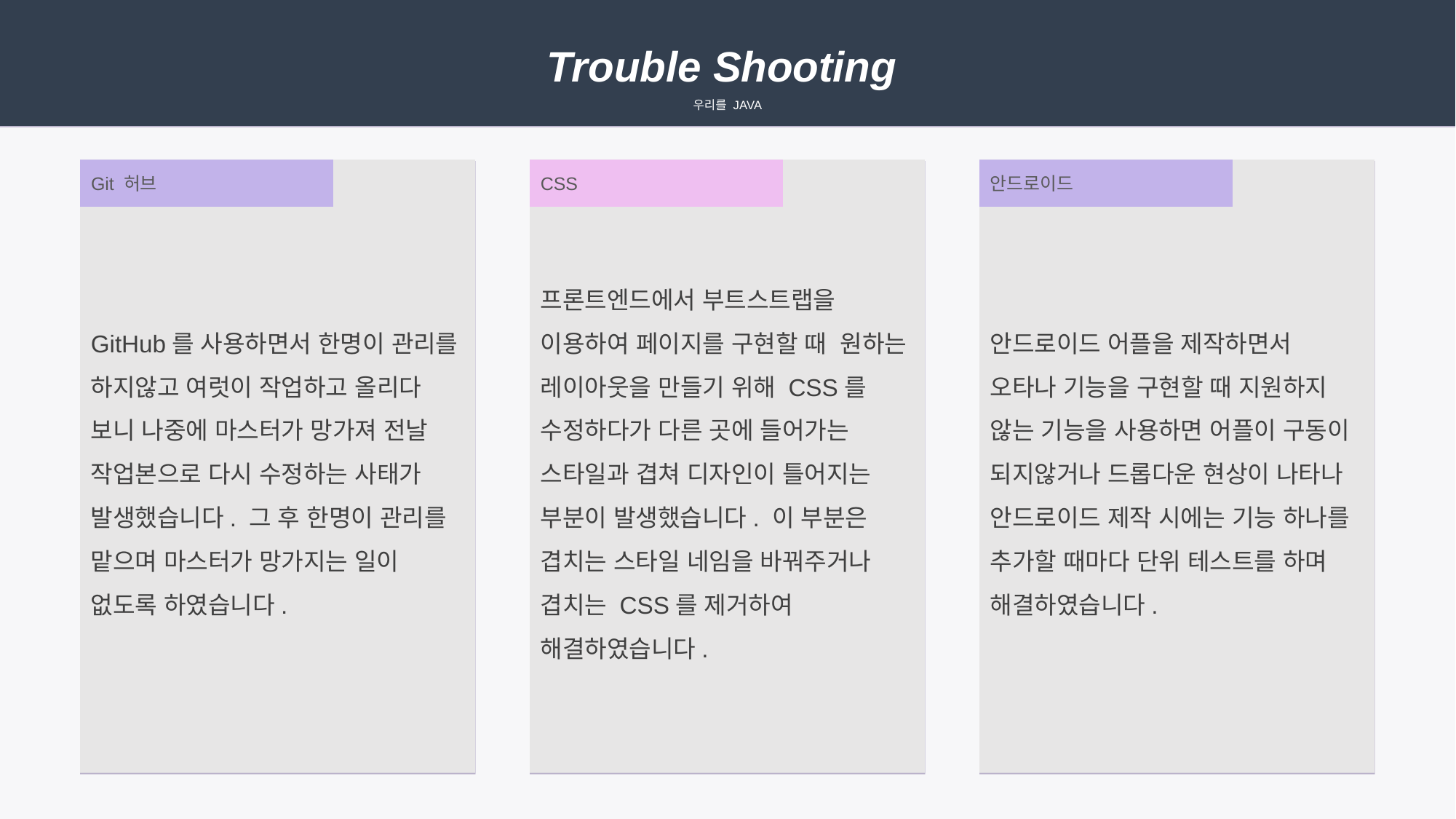

Trouble Shooting
우리를 JAVA
Git 허브
CSS
안드로이드
안드로이드 어플을 제작하면서 오타나 기능을 구현할 때 지원하지 않는 기능을 사용하면 어플이 구동이 되지않거나 드롭다운 현상이 나타나 안드로이드 제작 시에는 기능 하나를 추가할 때마다 단위 테스트를 하며 해결하였습니다.
프론트엔드에서 부트스트랩을 이용하여 페이지를 구현할 때  원하는 레이아웃을 만들기 위해 CSS를 수정하다가 다른 곳에 들어가는 스타일과 겹쳐 디자인이 틀어지는 부분이 발생했습니다. 이 부분은 겹치는 스타일 네임을 바꿔주거나 겹치는 CSS를 제거하여 해결하였습니다.
GitHub를 사용하면서 한명이 관리를 하지않고 여럿이 작업하고 올리다 보니 나중에 마스터가 망가져 전날 작업본으로 다시 수정하는 사태가 발생했습니다. 그 후 한명이 관리를 맡으며 마스터가 망가지는 일이 없도록 하였습니다.